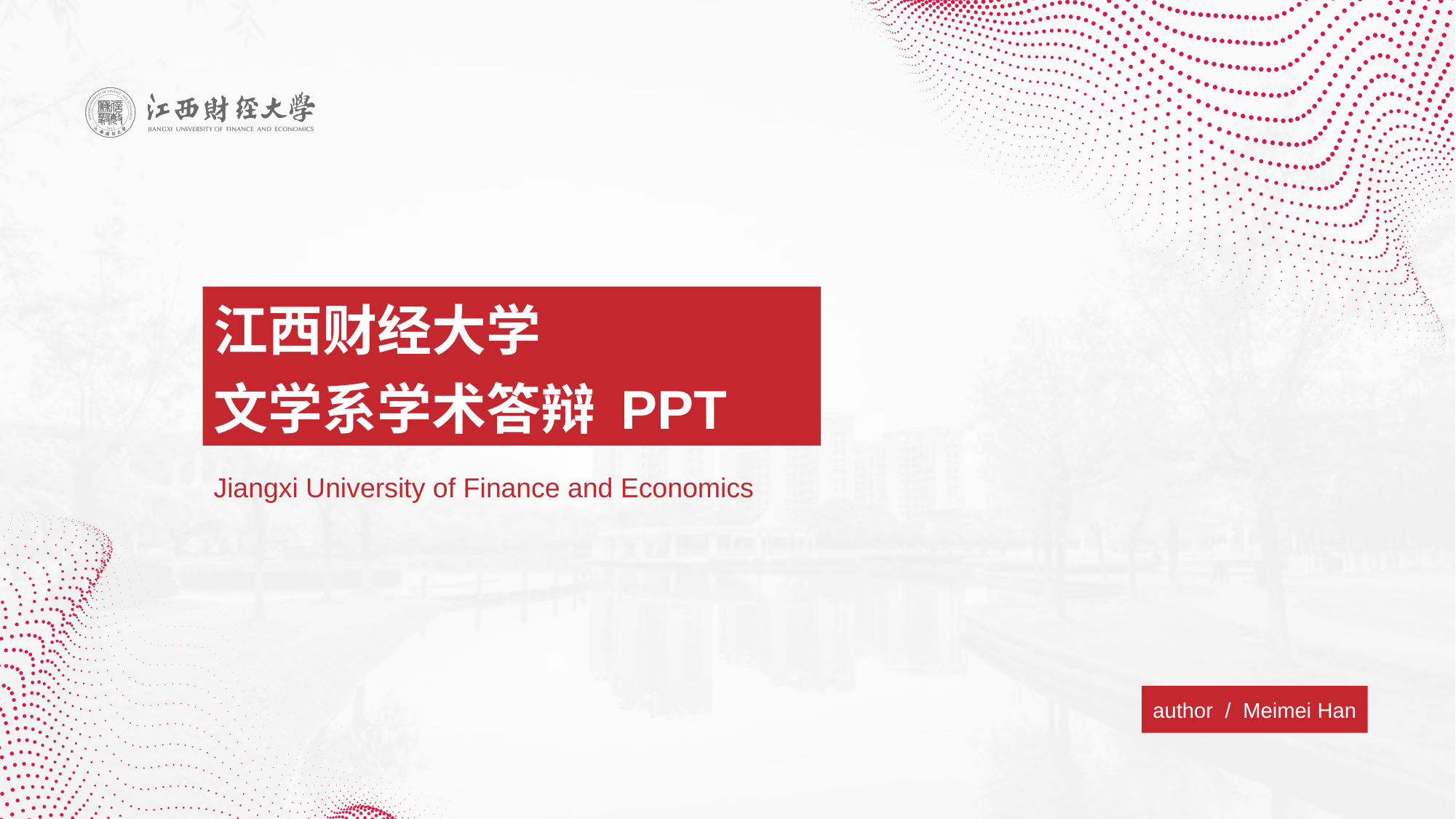

# 江西财经大学 文学系学术答辩 PPT
Jiangxi University of Finance and Economics
author  /  Meimei Han